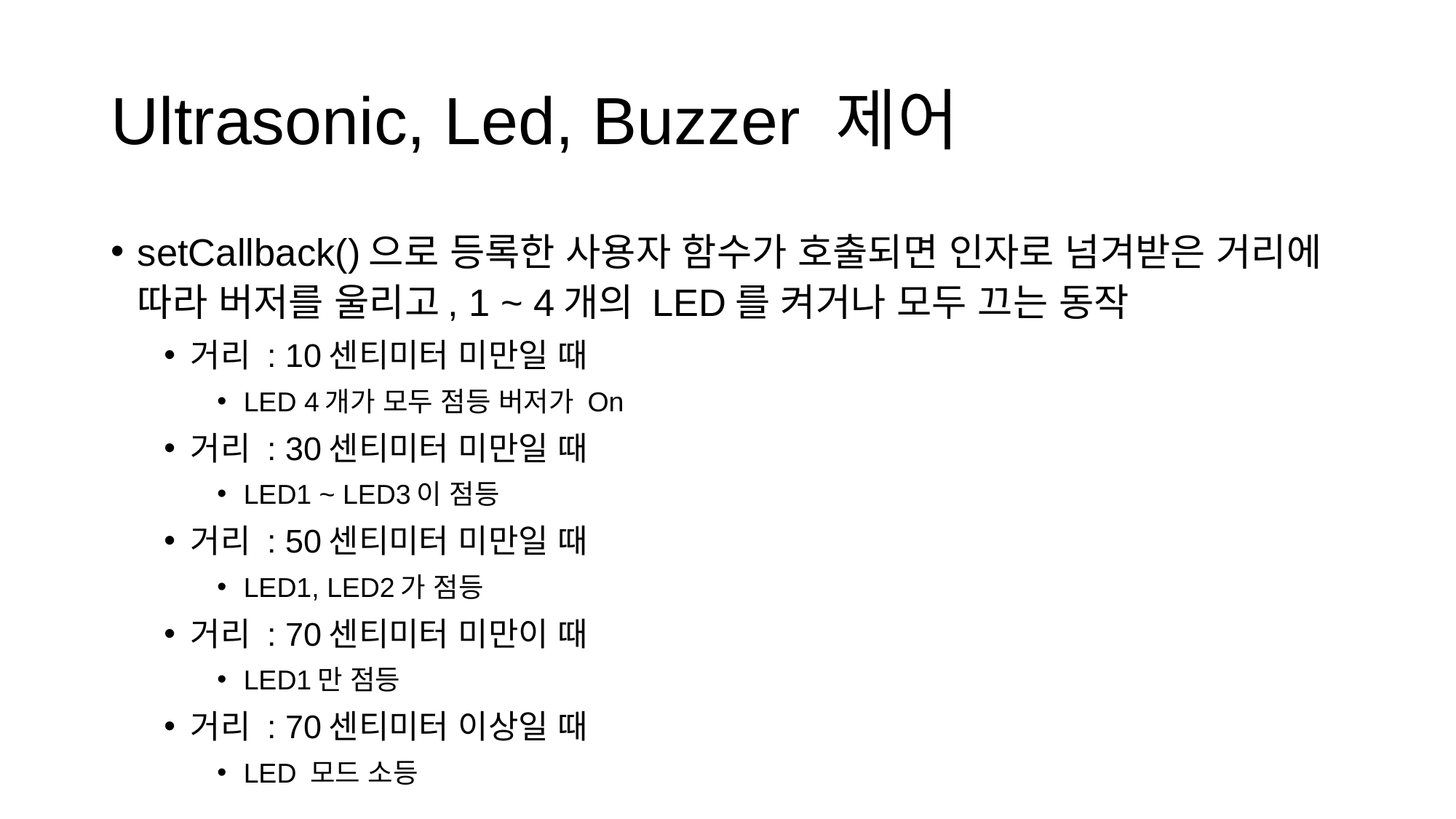

# Ultrasonic, Led, Buzzer 제어
setCallback()으로 등록한 사용자 함수가 호출되면 인자로 넘겨받은 거리에 따라 버저를 울리고, 1 ~ 4개의 LED를 켜거나 모두 끄는 동작
거리 : 10센티미터 미만일 때
LED 4개가 모두 점등 버저가 On
거리 : 30센티미터 미만일 때
LED1 ~ LED3이 점등
거리 : 50센티미터 미만일 때
LED1, LED2가 점등
거리 : 70센티미터 미만이 때
LED1만 점등
거리 : 70센티미터 이상일 때
LED 모드 소등